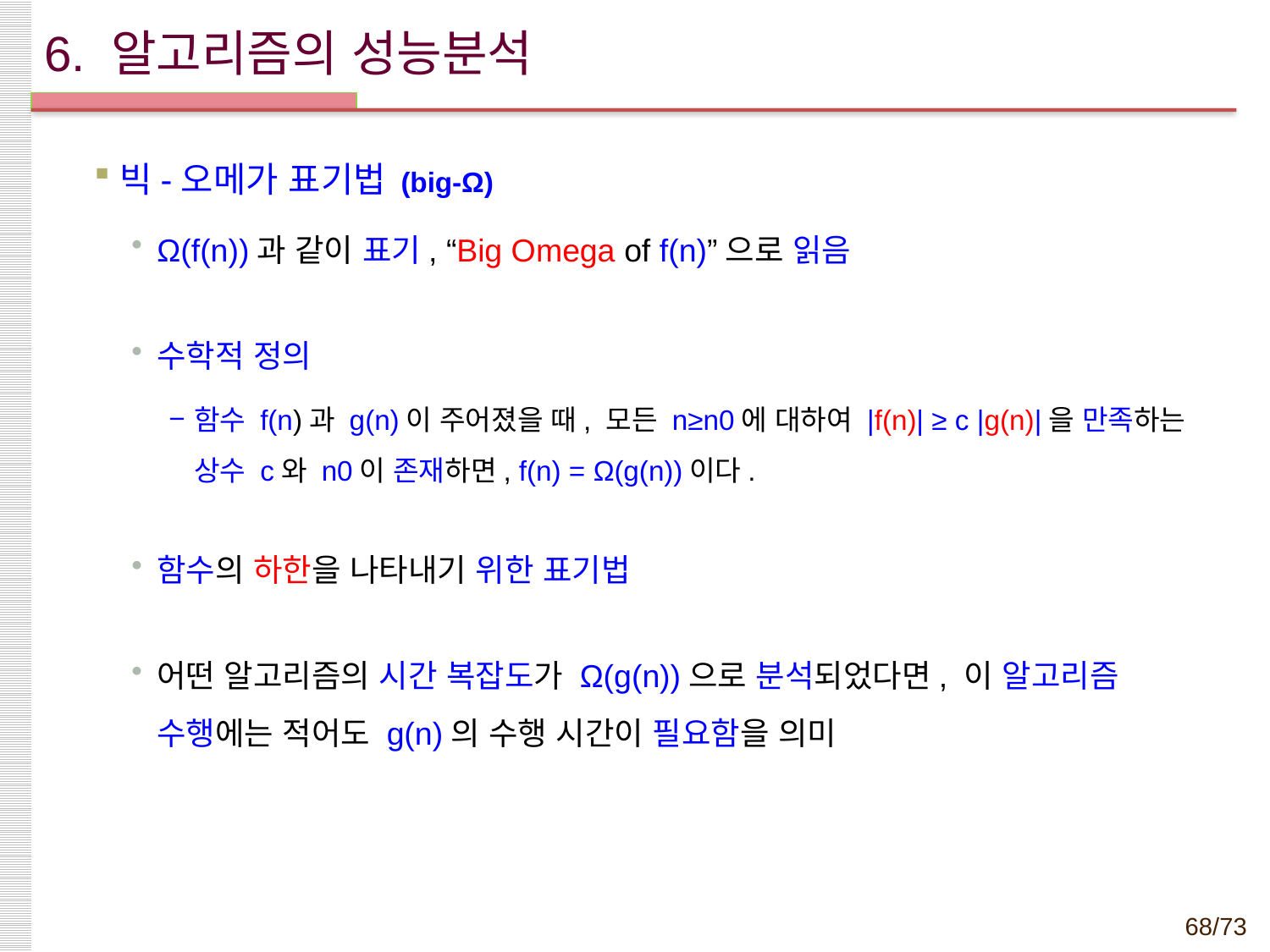

# 6. 알고리즘의 성능분석
빅-오메가 표기법 (big-Ω)
Ω(f(n))과 같이 표기, “Big Omega of f(n)”으로 읽음

수학적 정의
함수 f(n)과 g(n)이 주어졌을 때, 모든 n≥n0에 대하여 |f(n)| ≥ c |g(n)|을 만족하는 상수 c와 n0이 존재하면, f(n) = Ω(g(n))이다.

함수의 하한을 나타내기 위한 표기법

어떤 알고리즘의 시간 복잡도가 Ω(g(n))으로 분석되었다면, 이 알고리즘
수행에는 적어도 g(n)의 수행 시간이 필요함을 의미